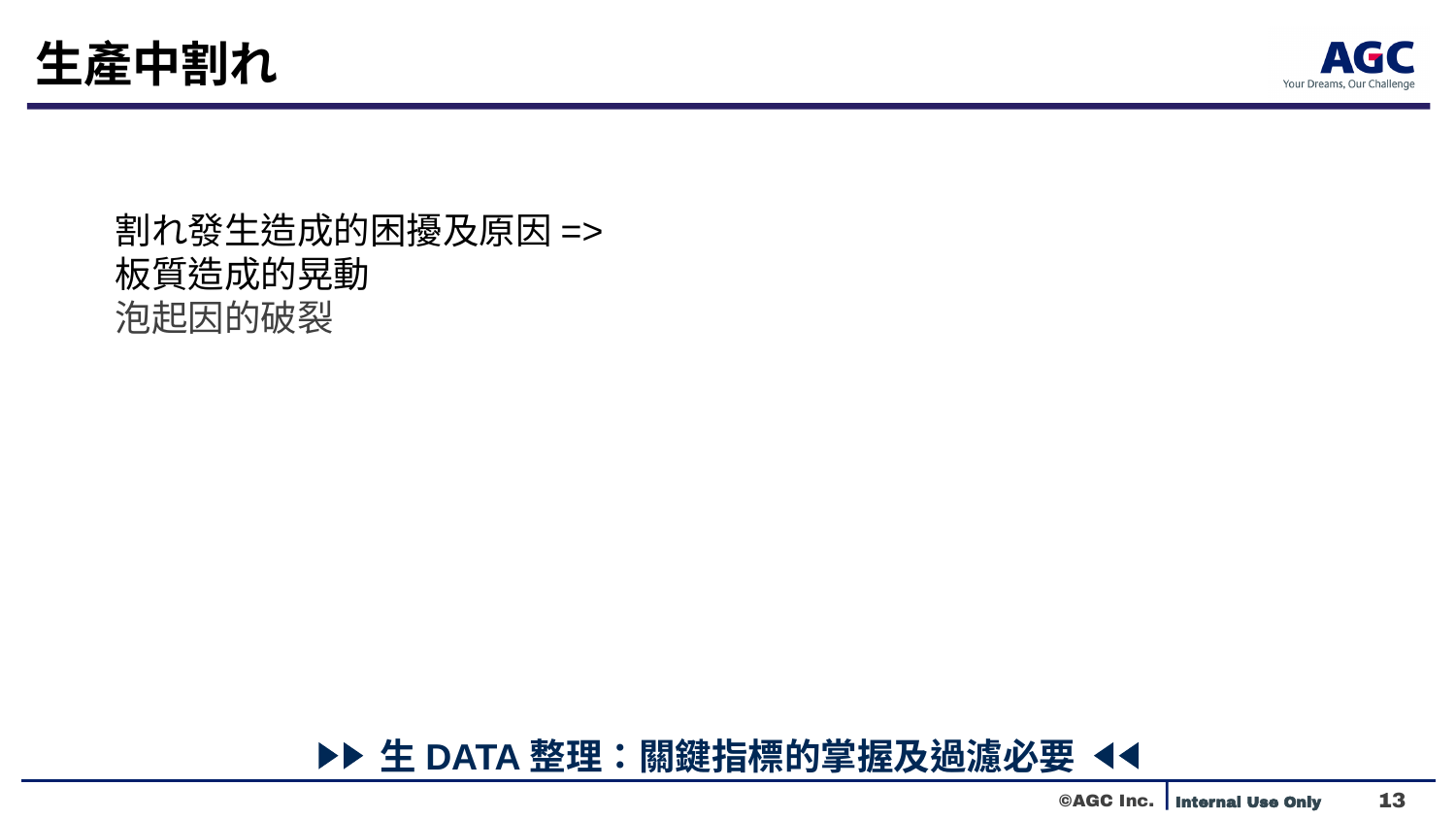

生產中割れ
割れ發生造成的困擾及原因=>板質造成的晃動
泡起因的破裂
生DATA整理：關鍵指標的掌握及過濾必要